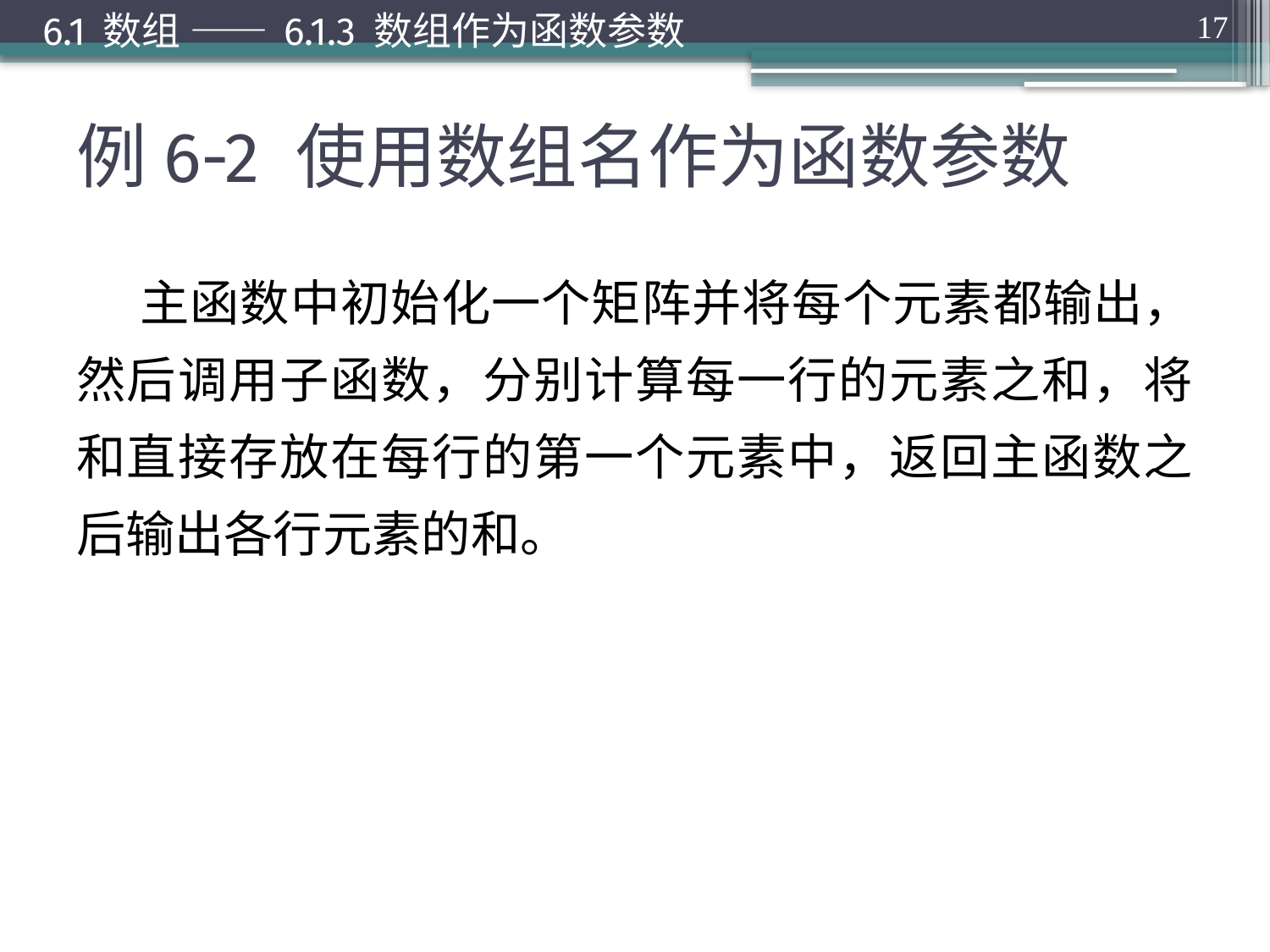

6.1 数组 —— 6.1.3 数组作为函数参数
17
# 例6-2 使用数组名作为函数参数
主函数中初始化一个矩阵并将每个元素都输出，然后调用子函数，分别计算每一行的元素之和，将和直接存放在每行的第一个元素中，返回主函数之后输出各行元素的和。